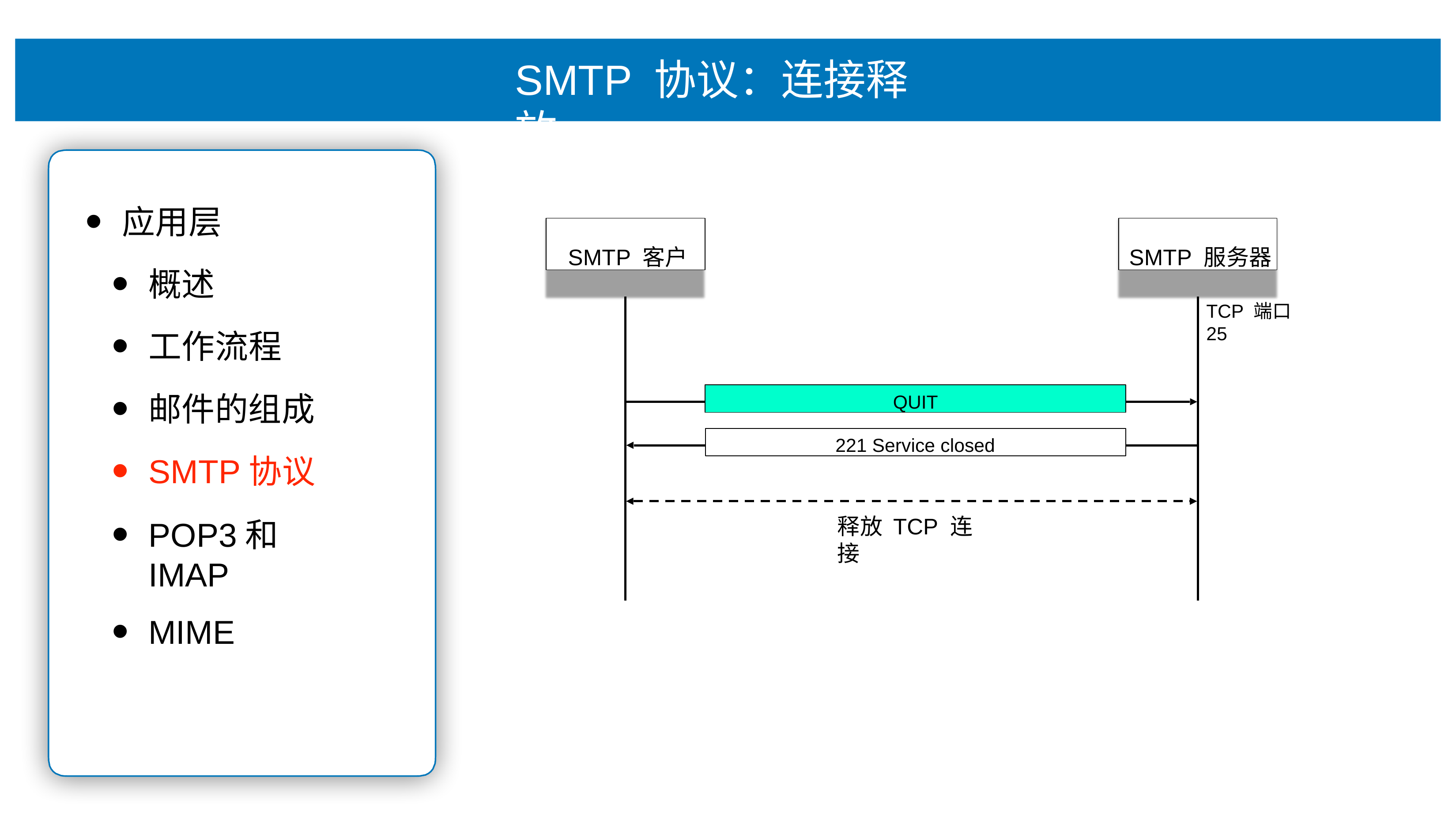

# SMTP 协议：连接释放

应⽤层
概述
⼯作流程
邮件的组成
SMTP协议
POP3和IMAP
MIME

SMTP 客户
SMTP 服务器

TCP 端⼝ 25
QUIT

221 Service closed

释放 TCP 连接